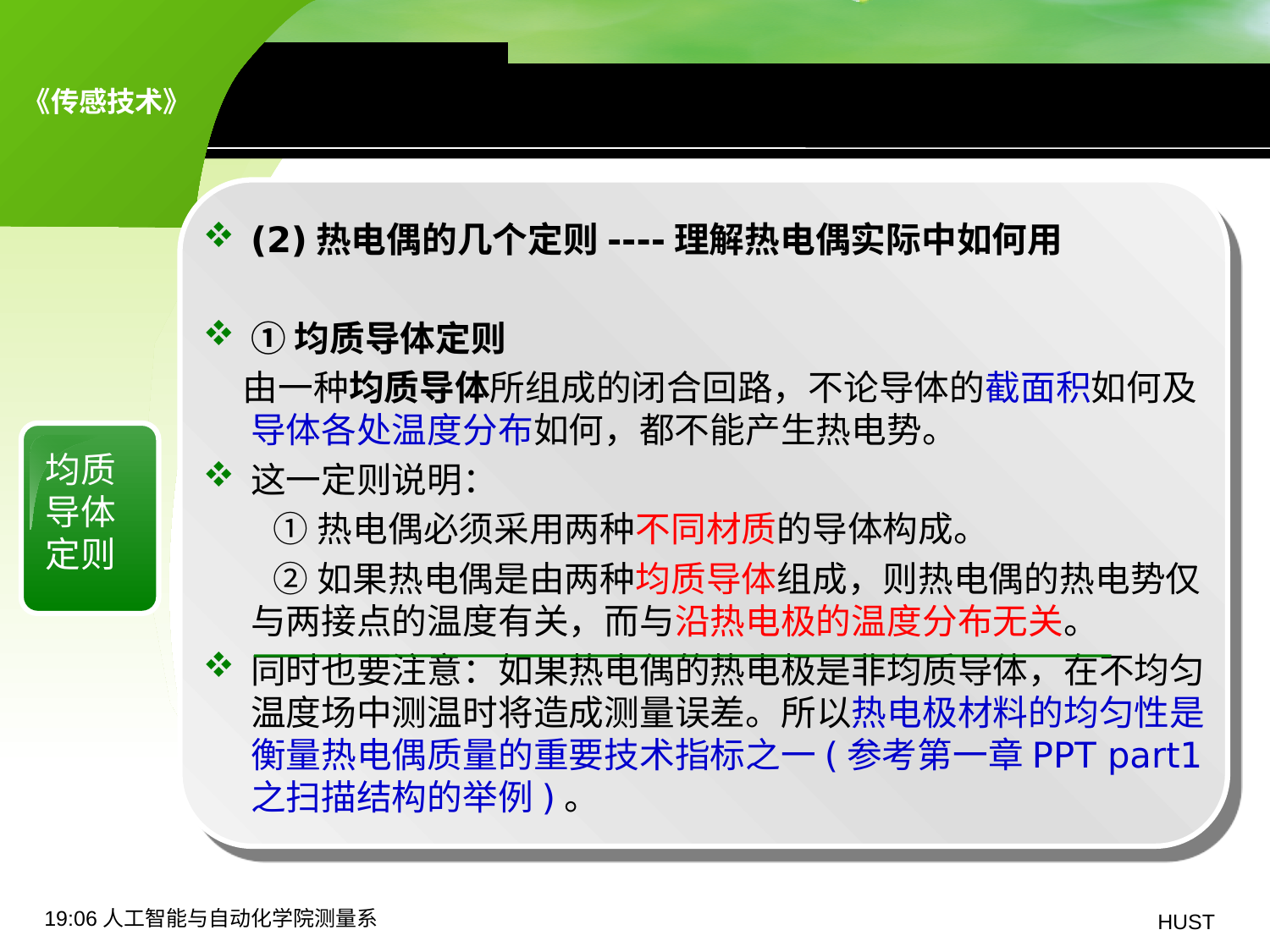

8.1  热电偶传感器——基本原理

(2)热电偶的几个定则----理解热电偶实际中如何用

①均质导体定则
    由一种均质导体所组成的闭合回路，不论导体的截面积如何及导体各处温度分布如何，都不能产生热电势。
这一定则说明：
         ①热电偶必须采用两种不同材质的导体构成。
         ②如果热电偶是由两种均质导体组成，则热电偶的热电势仅与两接点的温度有关，而与沿热电极的温度分布无关。
同时也要注意：如果热电偶的热电极是非均质导体，在不均匀温度场中测温时将造成测量误差。所以热电极材料的均匀性是衡量热电偶质量的重要技术指标之一(参考第一章PPT part1之扫描结构的举例)。

均质导体定则

19:06人工智能与自动化学院测量系
HUST